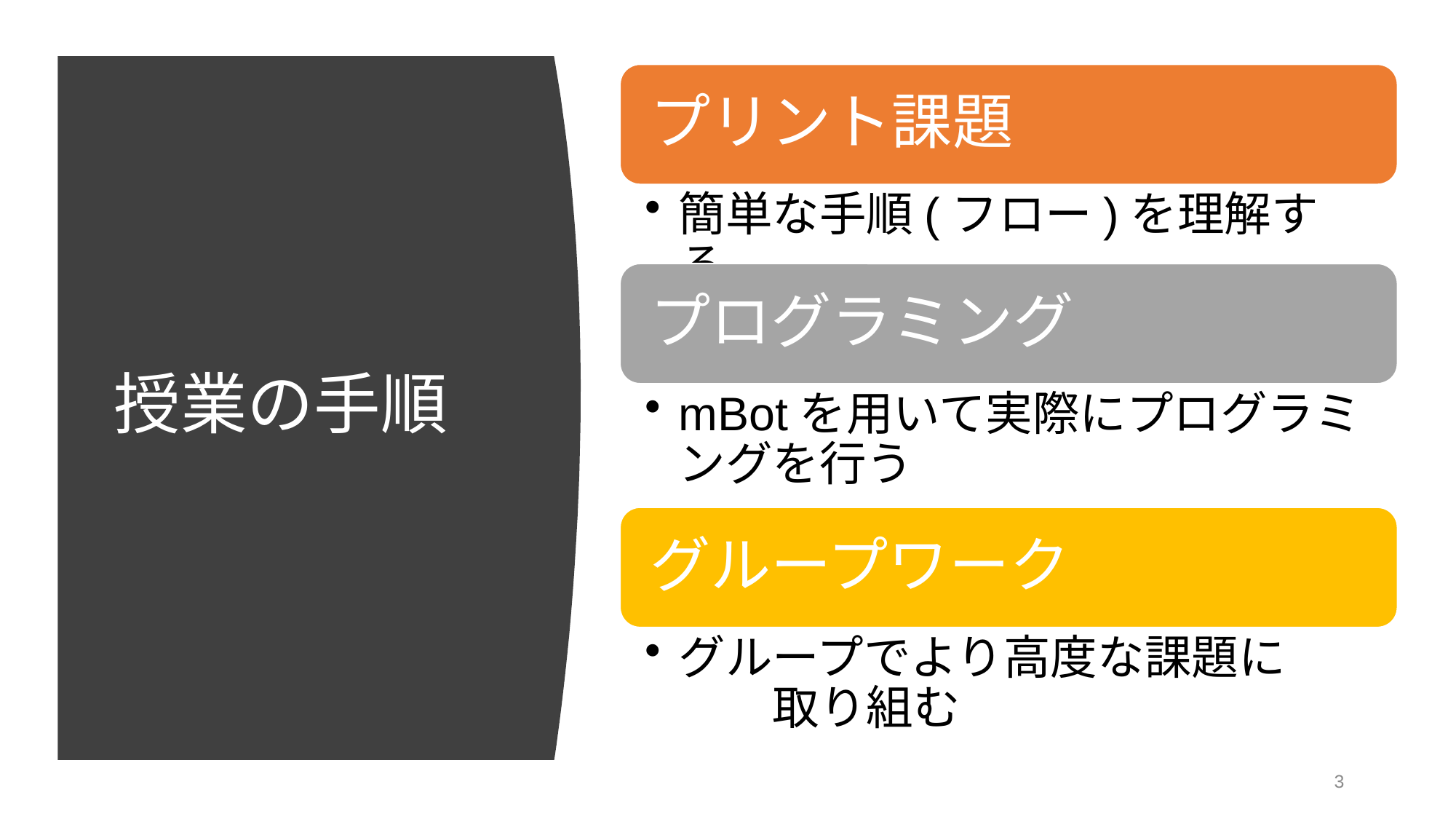

プリント課題
簡単な手順(フロー)を理解する
プログラミング
mBotを用いて実際にプログラミングを行う
グループワーク
グループでより高度な課題に　　　取り組む

# 授業の手順
3